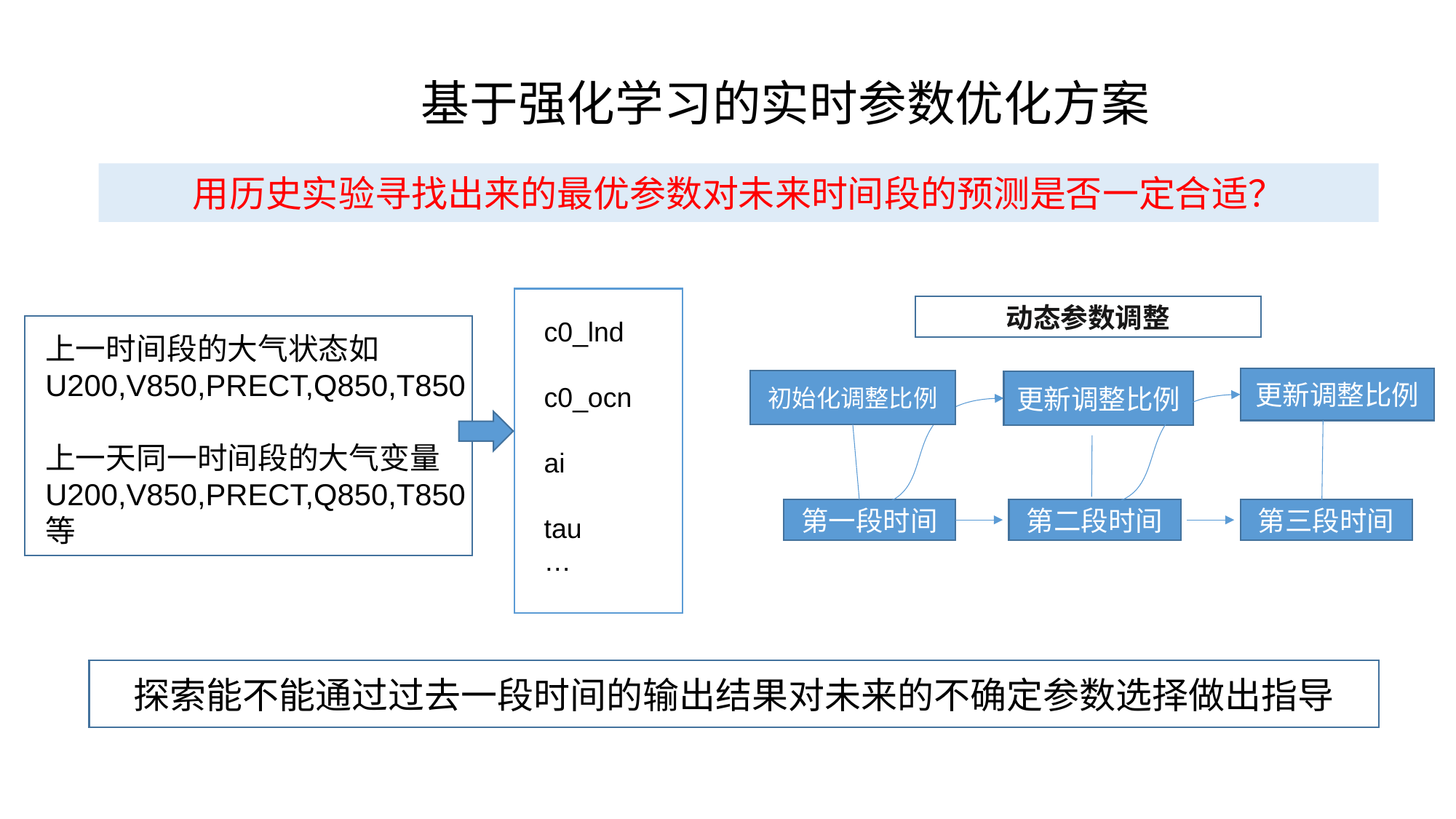

基于强化学习的实时参数优化方案
用历史实验寻找出来的最优参数对未来时间段的预测是否一定合适？

动态参数调整
c0_lnd

c0_ocn

ai

tau
…

上一时间段的大气状态如U200,V850,PRECT,Q850,T850

上一天同一时间段的大气变量U200,V850,PRECT,Q850,T850
等
更新调整比例
初始化调整比例
更新调整比例

第一段时间
第二段时间
第三段时间
探索能不能通过过去一段时间的输出结果对未来的不确定参数选择做出指导